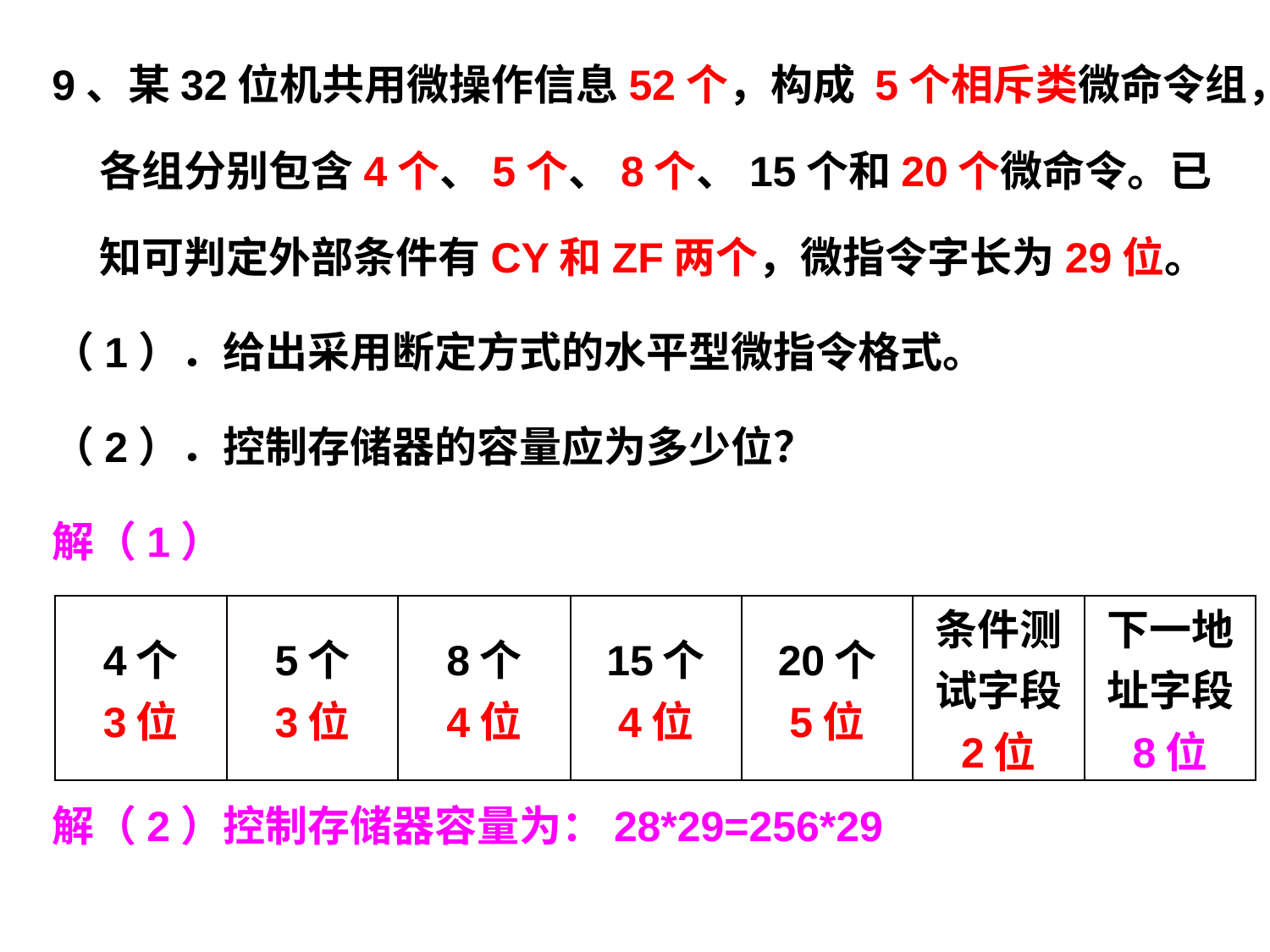

9、某32位机共用微操作信息52个，构成 5个相斥类微命令组，各组分别包含4个、5个、8个、15个和20个微命令。已知可判定外部条件有CY和ZF两个，微指令字长为29位。
（1）．给出采用断定方式的水平型微指令格式。
（2）．控制存储器的容量应为多少位？
解（1）

解（2）控制存储器容量为：28*29=256*29
| 4个 3位 | 5个 3位 | 8个 4位 | 15个 4位 | 20个 5位 | 条件测试字段 2位 | 下一地址字段 8位 |
| --- | --- | --- | --- | --- | --- | --- |
86